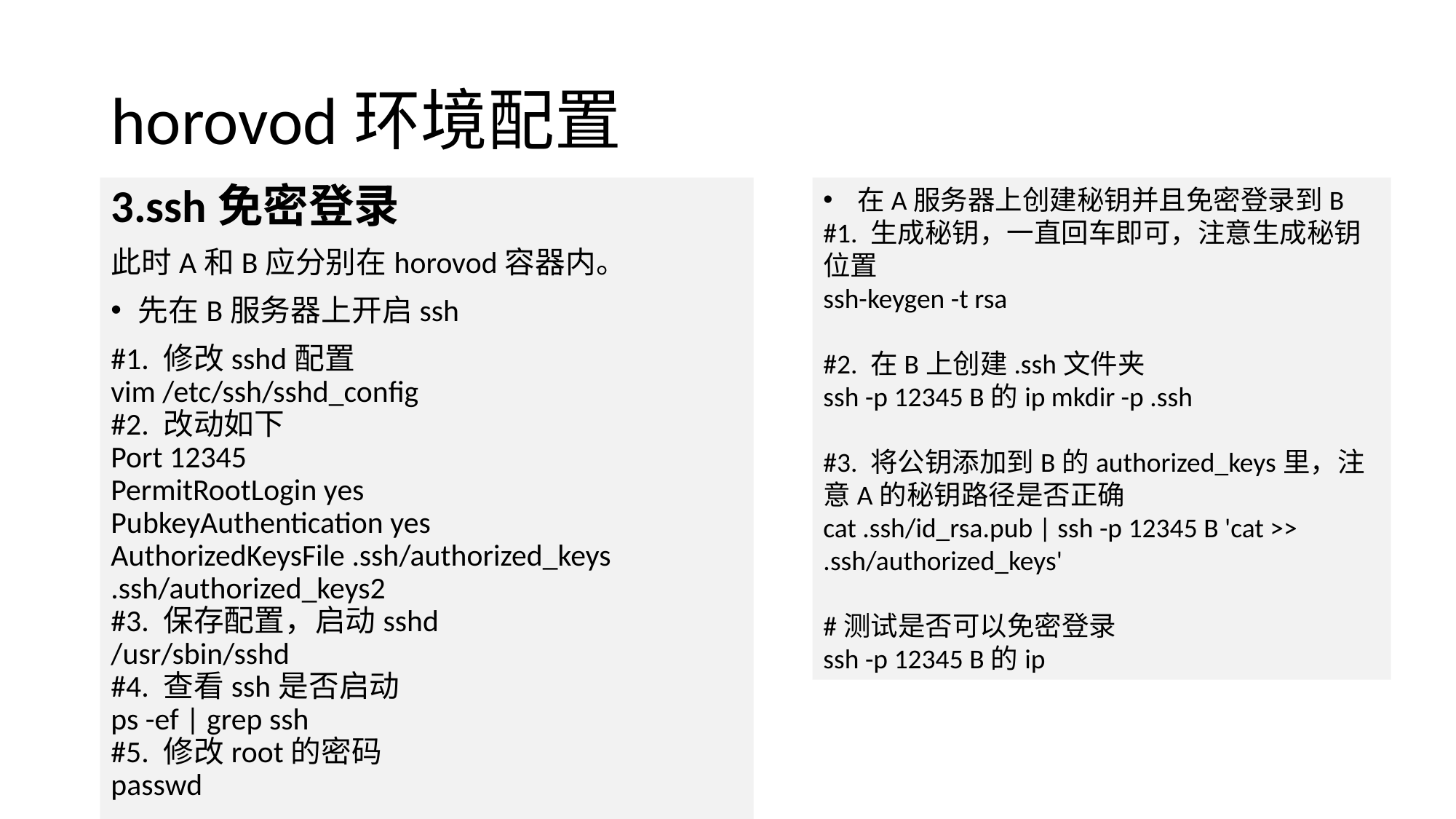

# horovod环境配置
3.ssh免密登录
此时A和B应分别在horovod容器内。
先在B服务器上开启ssh
#1. 修改sshd配置
vim /etc/ssh/sshd_config
#2. 改动如下
Port 12345
PermitRootLogin yes
PubkeyAuthentication yes
AuthorizedKeysFile .ssh/authorized_keys .ssh/authorized_keys2
#3. 保存配置，启动sshd
/usr/sbin/sshd
#4. 查看ssh是否启动
ps -ef | grep ssh
#5. 修改root的密码
passwd
在A服务器上创建秘钥并且免密登录到B
#1. 生成秘钥，一直回车即可，注意生成秘钥位置
ssh-keygen -t rsa
​
#2. 在B上创建.ssh文件夹
ssh -p 12345 B的ip mkdir -p .ssh
​
#3. 将公钥添加到B的authorized_keys里，注意A的秘钥路径是否正确
cat .ssh/id_rsa.pub | ssh -p 12345 B 'cat >> .ssh/authorized_keys'
​
#测试是否可以免密登录
ssh -p 12345 B的ip